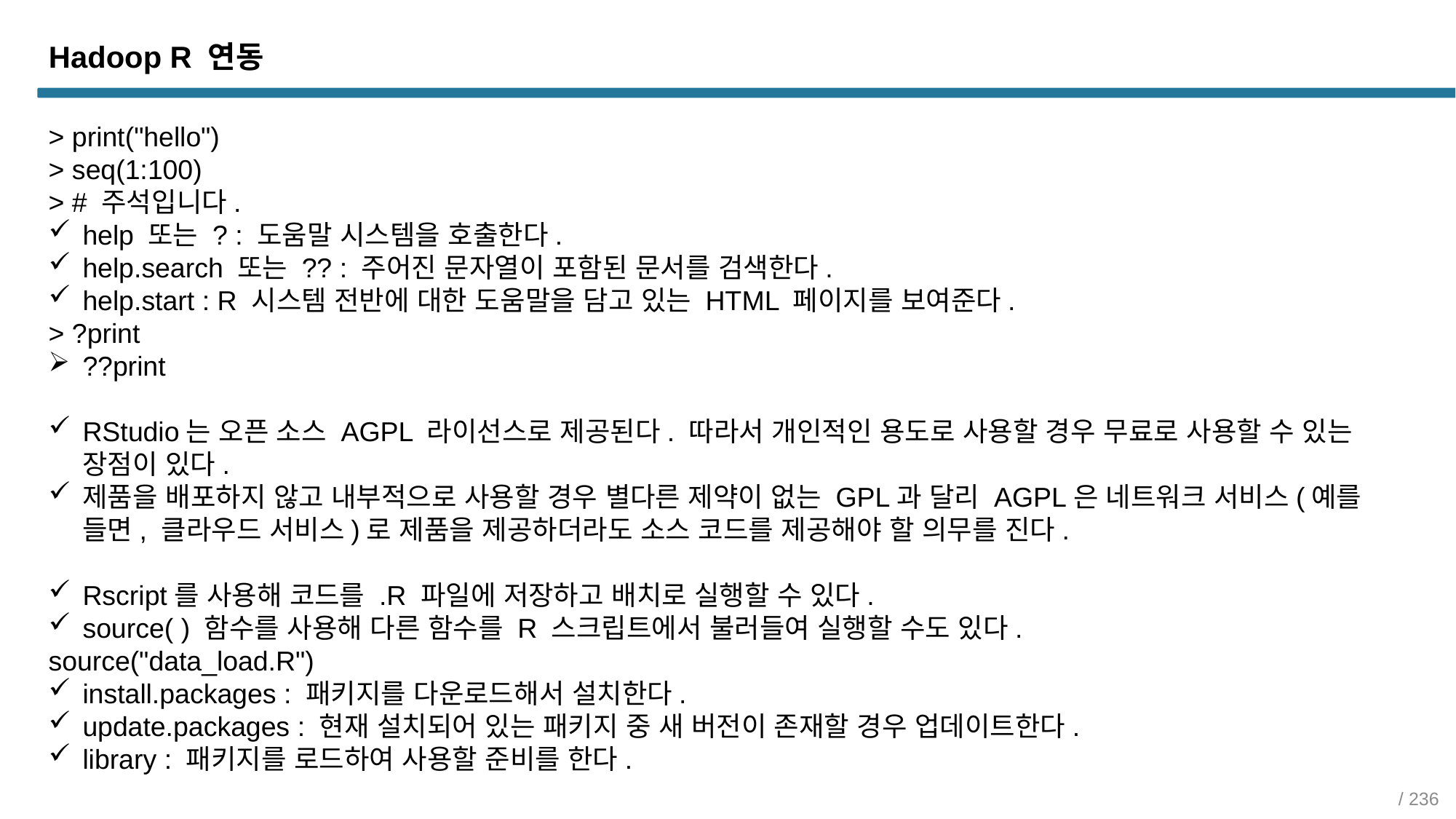

Hadoop R 연동
> print("hello")
> seq(1:100)
> # 주석입니다.
help 또는 ? : 도움말 시스템을 호출한다.
help.search 또는 ?? : 주어진 문자열이 포함된 문서를 검색한다.
help.start : R 시스템 전반에 대한 도움말을 담고 있는 HTML 페이지를 보여준다.
> ?print
??print

RStudio는 오픈 소스 AGPL 라이선스로 제공된다. 따라서 개인적인 용도로 사용할 경우 무료로 사용할 수 있는 장점이 있다.
제품을 배포하지 않고 내부적으로 사용할 경우 별다른 제약이 없는 GPL과 달리 AGPL은 네트워크 서비스(예를 들면, 클라우드 서비스)로 제품을 제공하더라도 소스 코드를 제공해야 할 의무를 진다.

Rscript를 사용해 코드를 .R 파일에 저장하고 배치로 실행할 수 있다.
source( ) 함수를 사용해 다른 함수를 R 스크립트에서 불러들여 실행할 수도 있다.
source("data_load.R")
install.packages : 패키지를 다운로드해서 설치한다.
update.packages : 현재 설치되어 있는 패키지 중 새 버전이 존재할 경우 업데이트한다.
library : 패키지를 로드하여 사용할 준비를 한다.
/ 236